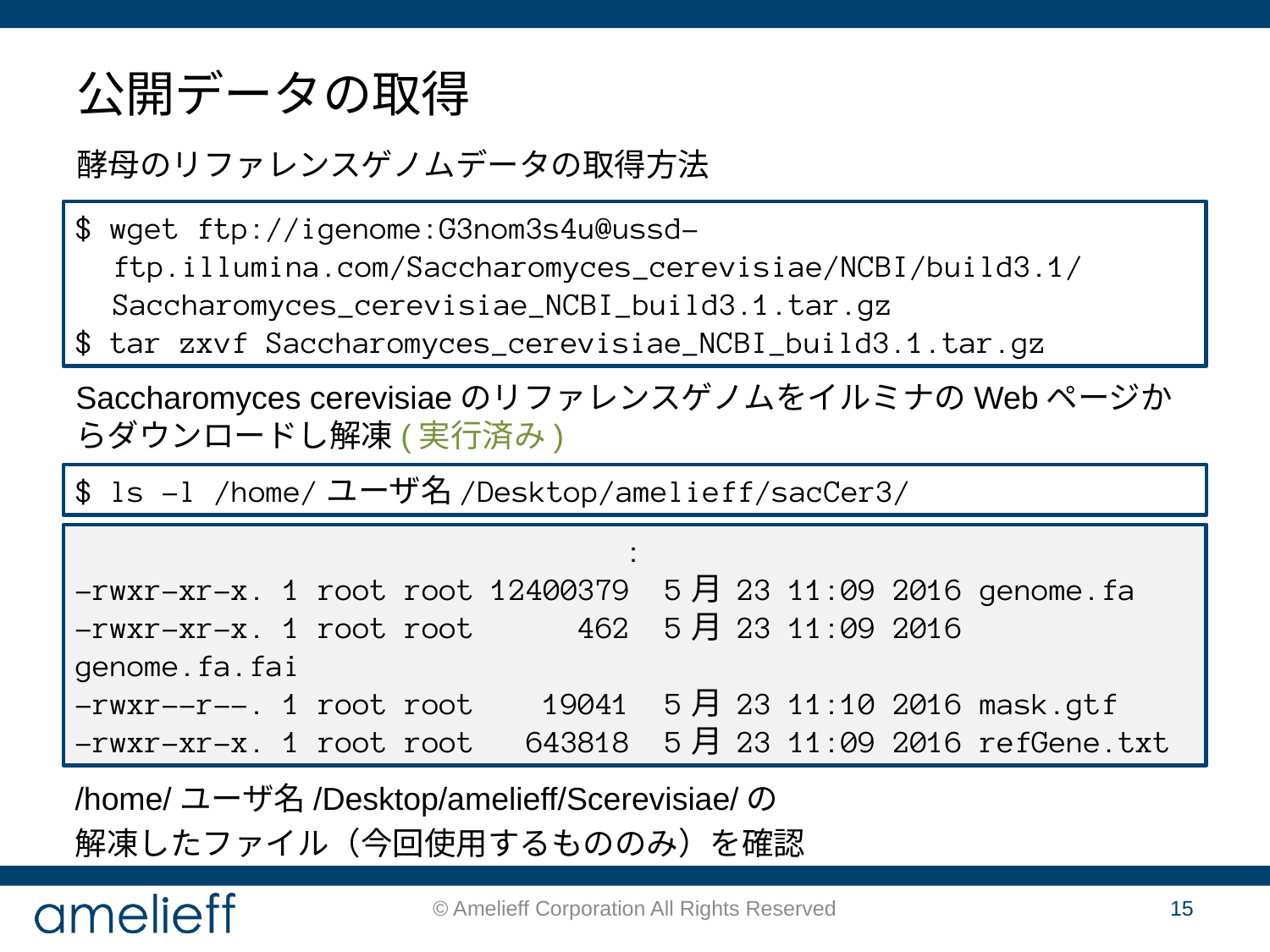

# 公開データの取得
酵母のリファレンスゲノムデータの取得方法
$ wget ftp://igenome:G3nom3s4u@ussd-
ftp.illumina.com/Saccharomyces_cerevisiae/NCBI/build3.1/Saccharomyces_cerevisiae_NCBI_build3.1.tar.gz
$ tar zxvf Saccharomyces_cerevisiae_NCBI_build3.1.tar.gz
Saccharomyces cerevisiaeのリファレンスゲノムをイルミナのWebページからダウンロードし解凍(実行済み)
$ ls -l /home/ユーザ名/Desktop/amelieff/sacCer3/
:
-rwxr-xr-x. 1 root root 12400379  5月 23 11:09 2016 genome.fa
-rwxr-xr-x. 1 root root      462  5月 23 11:09 2016 genome.fa.fai
-rwxr--r--. 1 root root    19041  5月 23 11:10 2016 mask.gtf
-rwxr-xr-x. 1 root root   643818  5月 23 11:09 2016 refGene.txt
/home/ユーザ名/Desktop/amelieff/Scerevisiae/の
解凍したファイル（今回使用するもののみ）を確認
© Amelieff Corporation All Rights Reserved
15